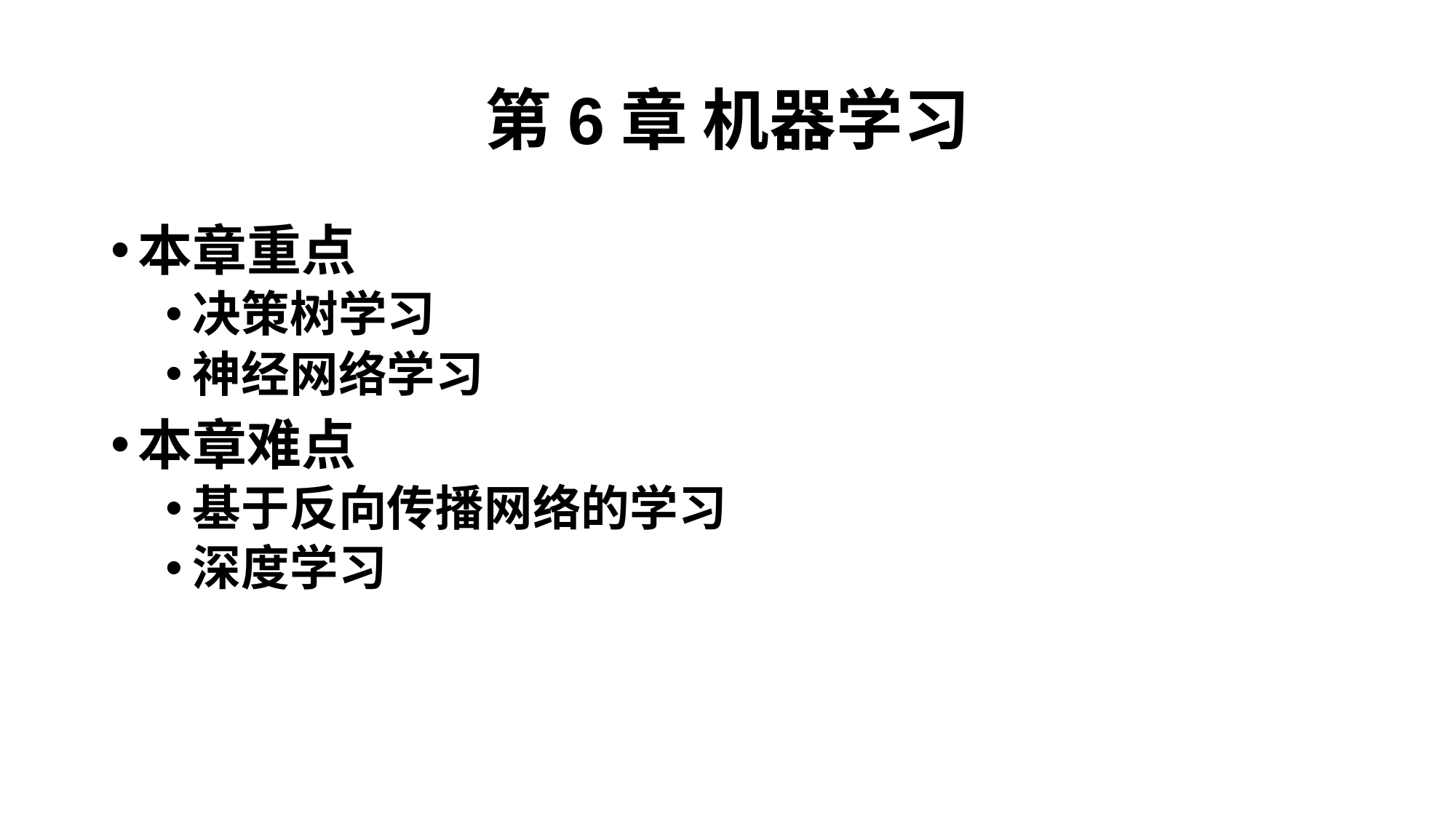

# 第6章 机器学习
本章重点
决策树学习
神经网络学习
本章难点
基于反向传播网络的学习
深度学习